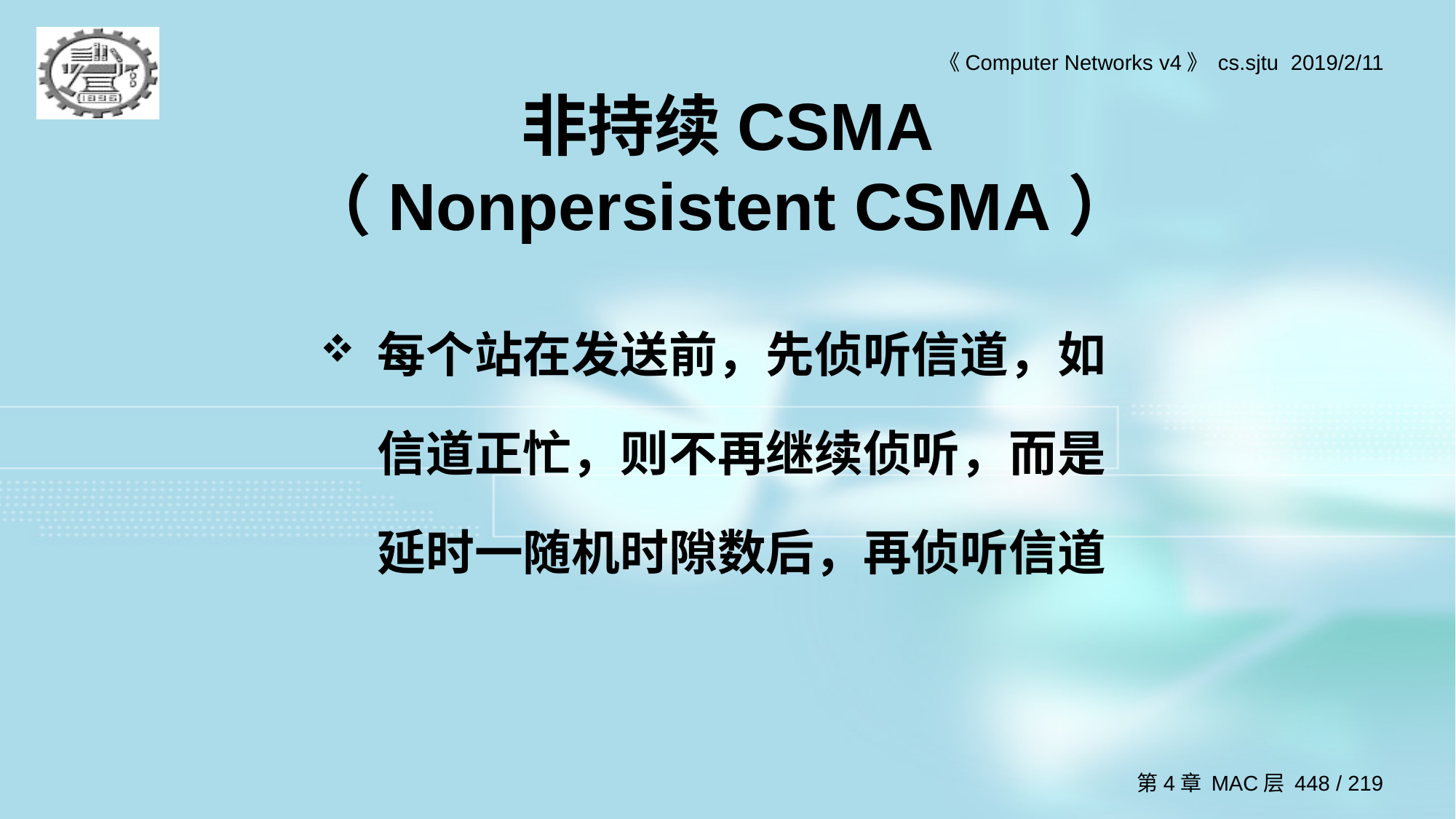

# 非持续CSMA （Nonpersistent CSMA）
每个站在发送前，先侦听信道，如信道正忙，则不再继续侦听，而是延时一随机时隙数后，再侦听信道